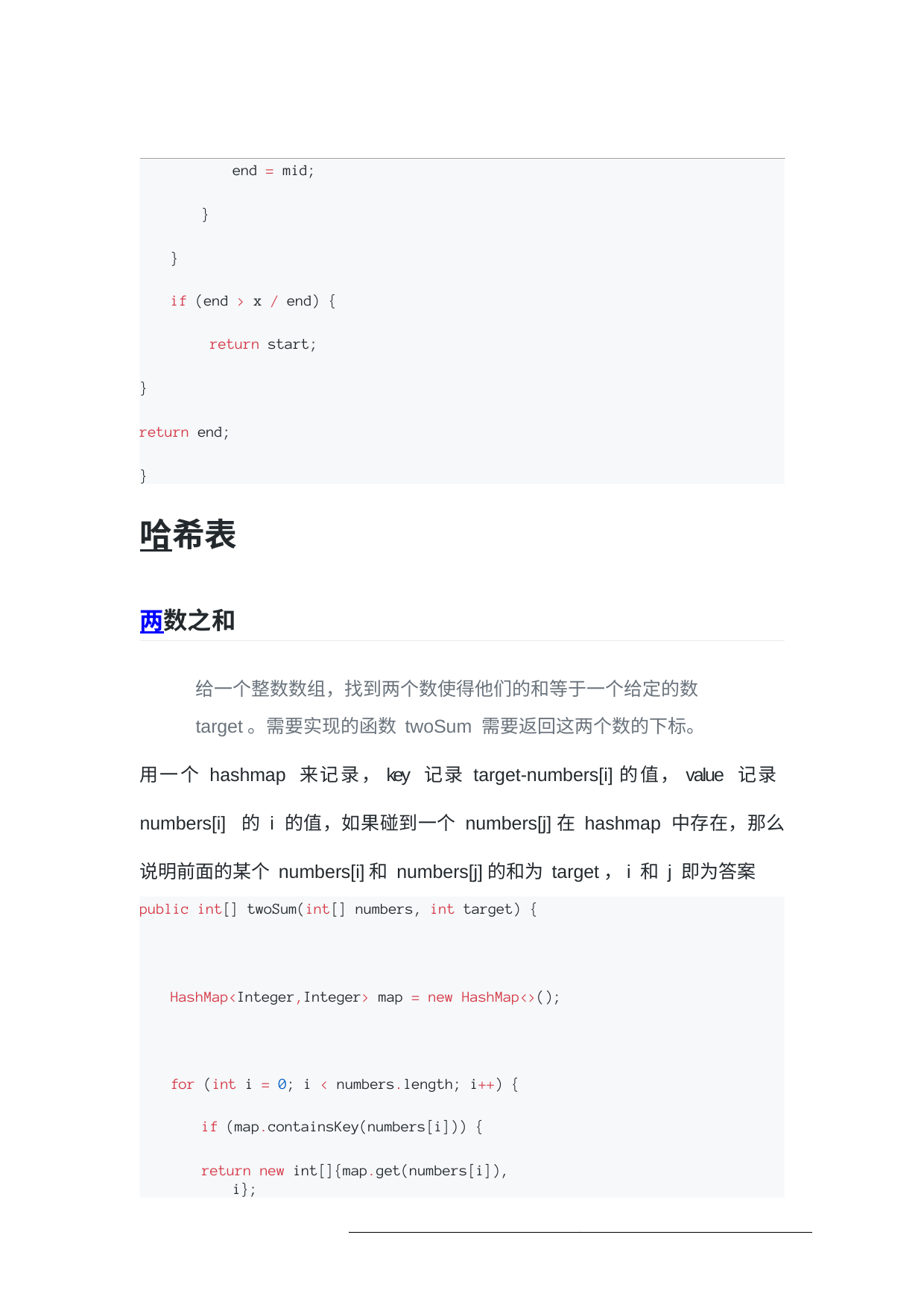

end = mid;

}

}
if (end > x / end) {  return start;

}

return end;

}
哈希表

两数之和

给一个整数数组，找到两个数使得他们的和等于一个给定的数
target。需要实现的函数 twoSum 需要返回这两个数的下标。
用一个hashmap 来记录，key 记录target-numbers[i]的值，value 记录numbers[i]  的 i 的值，如果碰到一个 numbers[j]在 hashmap 中存在，那么说明前面的某个 numbers[i]和 numbers[j]的和为 target，i 和 j 即为答案

public int[] twoSum(int[] numbers, int target) {

HashMap<Integer,Integer> map = new HashMap<>();

for (int i = 0; i < numbers.length; i++) {  if (map.containsKey(numbers[i])) {

return new int[]{map.get(numbers[i]), i};